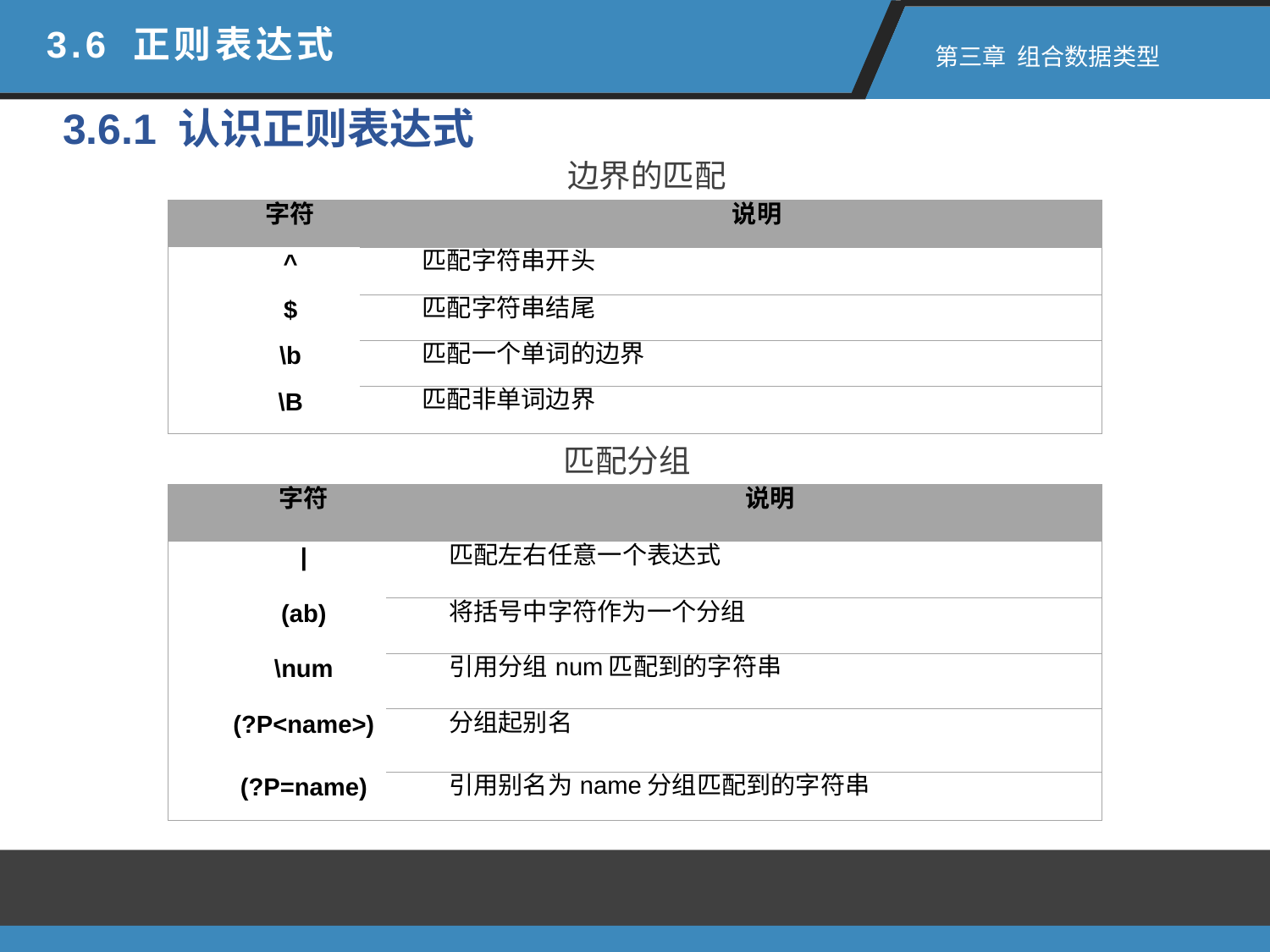

3.6 正则表达式
  第三章  组合数据类型
3.6.1 认识正则表达式
边界的匹配
| 字符 | 说明 |
| --- | --- |
| ^ | 匹配字符串开头 |
| $ | 匹配字符串结尾 |
| \b | 匹配⼀个单词的边界 |
| \B | 匹配非单词边界 |
匹配分组
| 字符 | 说明 |
| --- | --- |
| | | 匹配左右任意⼀个表达式 |
| (ab) | 将括号中字符作为⼀个分组 |
| \num | 引用分组num匹配到的字符串 |
| (?P<name>) | 分组起别名 |
| (?P=name) | 引用别名为name分组匹配到的字符串 |